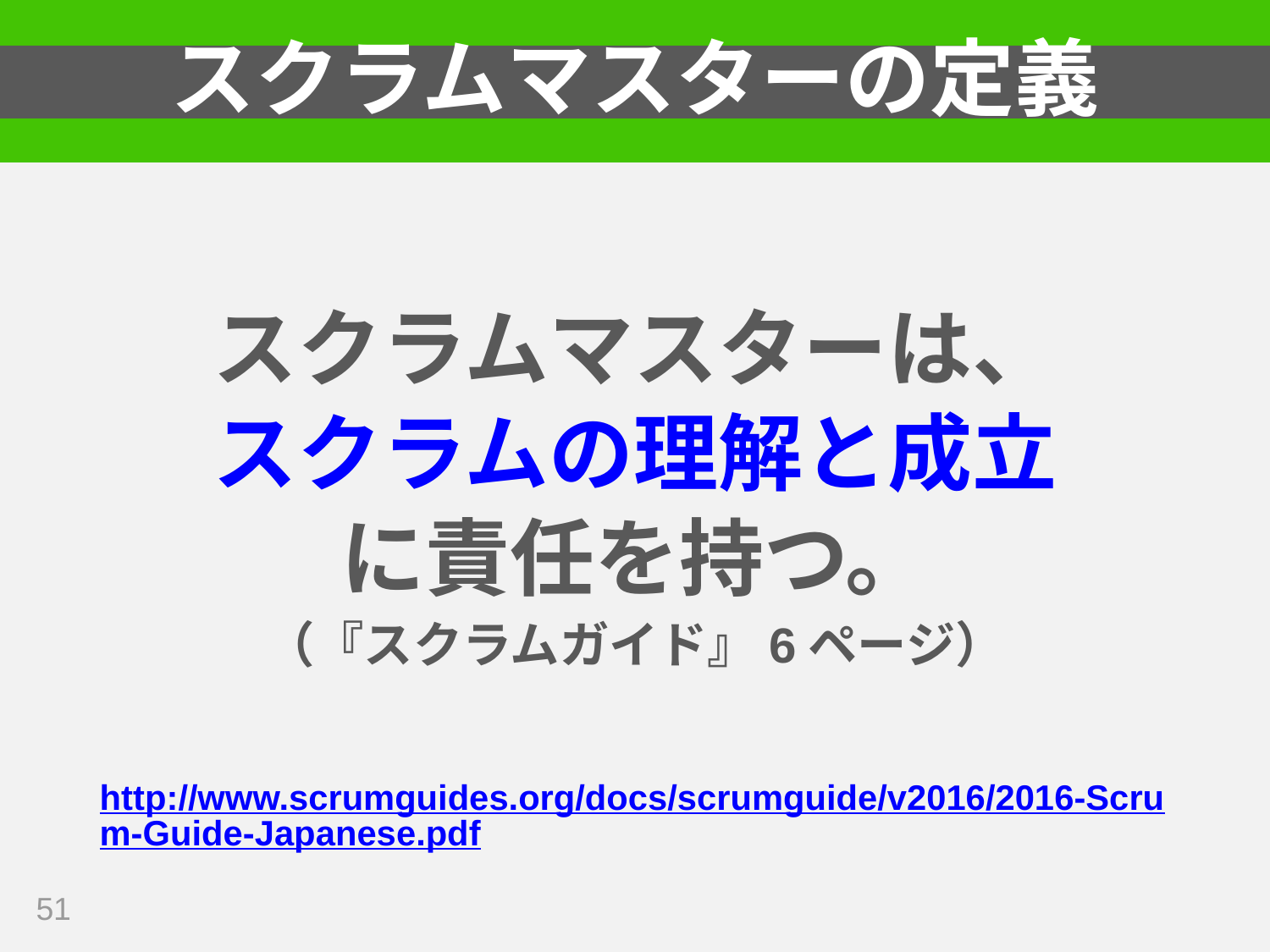

# スクラムマスターの定義
スクラムマスターは、
スクラムの理解と成立
に責任を持つ。
（『スクラムガイド』6ページ）
http://www.scrumguides.org/docs/scrumguide/v2016/2016-Scrum-Guide-Japanese.pdf
51